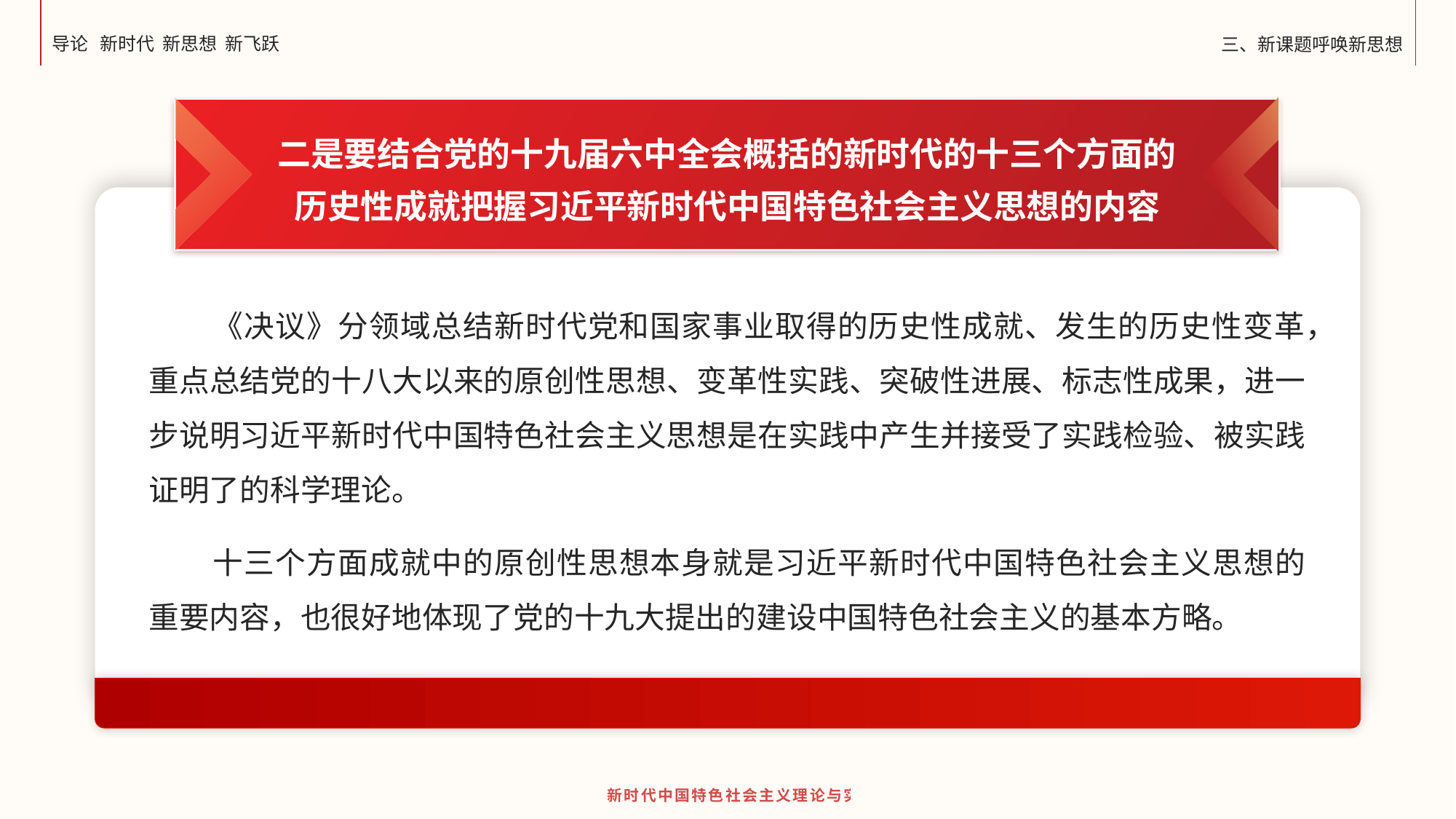

二是要结合党的十九届六中全会概括的新时代的十三个方面的历史性成就把握习近平新时代中国特色社会主义思想的内容

《决议》分领域总结新时代党和国家事业取得的历史性成就、发生的历史性变革，重点总结党的十八大以来的原创性思想、变革性实践、突破性进展、标志性成果，进一步说明习近平新时代中国特色社会主义思想是在实践中产生并接受了实践检验、被实践证明了的科学理论。
十三个方面成就中的原创性思想本身就是习近平新时代中国特色社会主义思想的重要内容，也很好地体现了党的十九大提出的建设中国特色社会主义的基本方略。